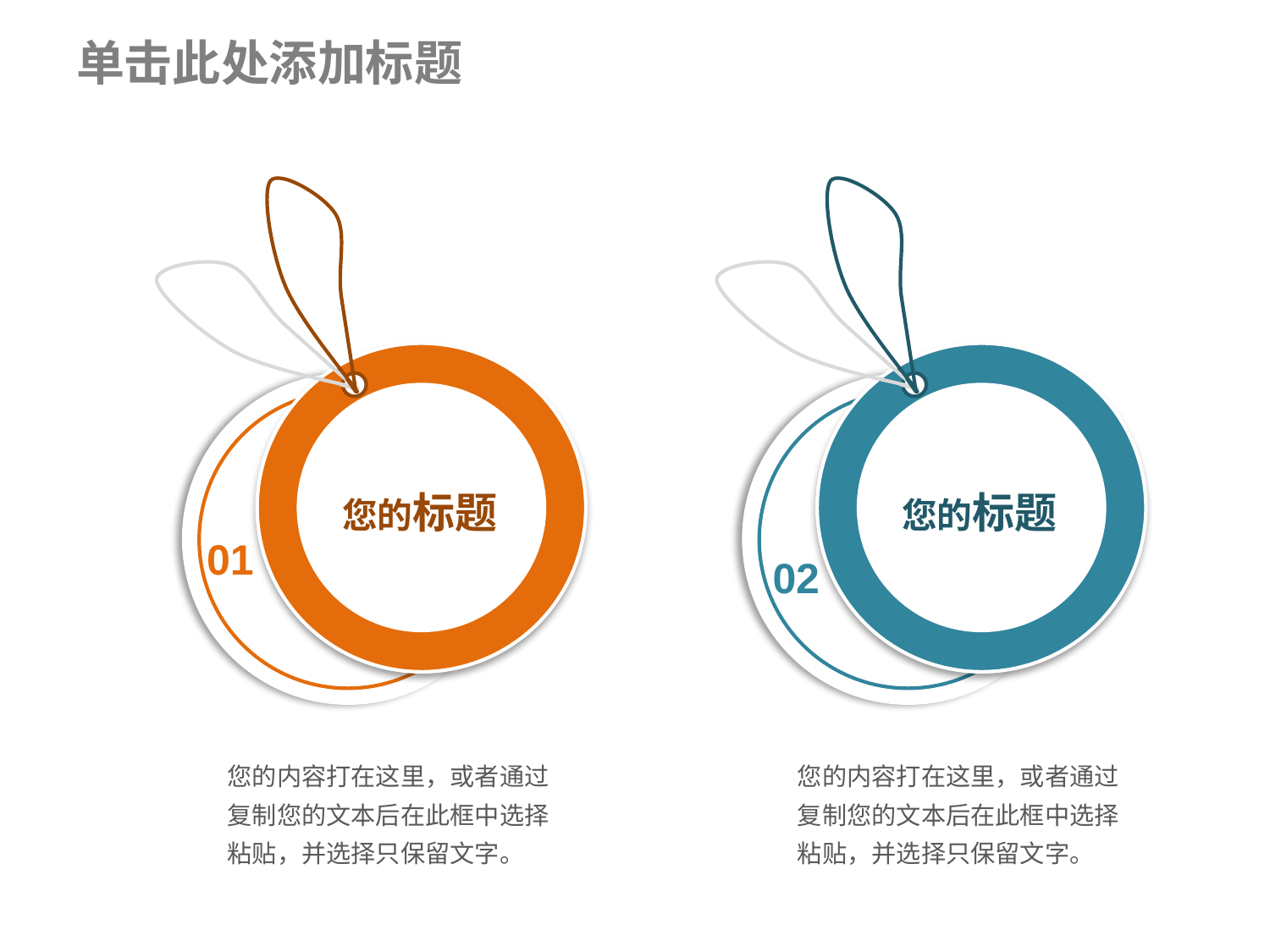

# 单击此处添加标题

您的标题
您的标题
01
02
您的内容打在这里，或者通过复制您的文本后在此框中选择粘贴，并选择只保留文字。
您的内容打在这里，或者通过复制您的文本后在此框中选择粘贴，并选择只保留文字。